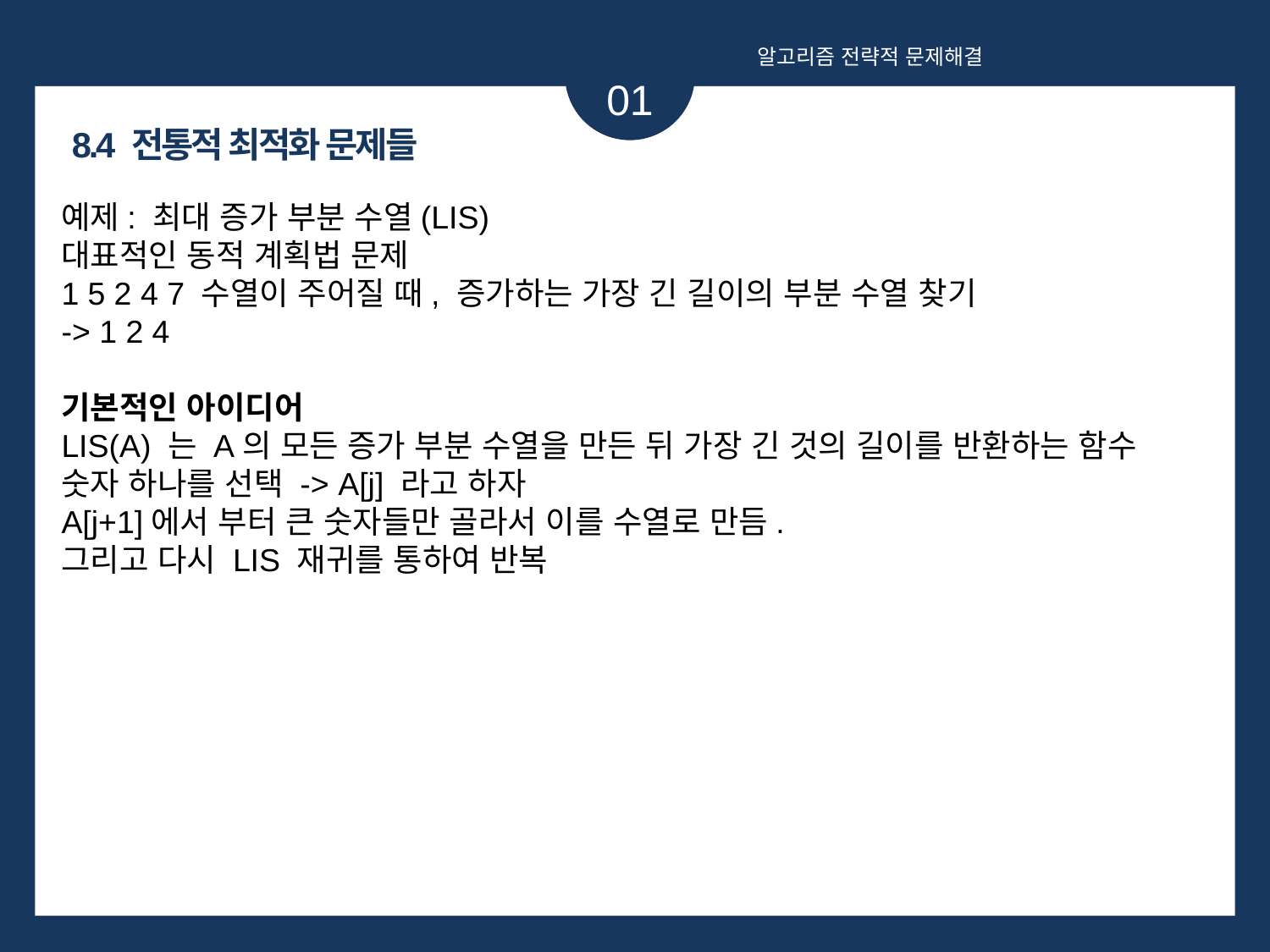

알고리즘 전략적 문제해결
01
ㄱ
8.4 전통적 최적화 문제들
예제: 최대 증가 부분 수열(LIS)
대표적인 동적 계획법 문제
1 5 2 4 7 수열이 주어질 때, 증가하는 가장 긴 길이의 부분 수열 찾기
-> 1 2 4

기본적인 아이디어
LIS(A) 는 A의 모든 증가 부분 수열을 만든 뒤 가장 긴 것의 길이를 반환하는 함수
숫자 하나를 선택 -> A[j] 라고 하자
A[j+1]에서 부터 큰 숫자들만 골라서 이를 수열로 만듬.
그리고 다시 LIS 재귀를 통하여 반복